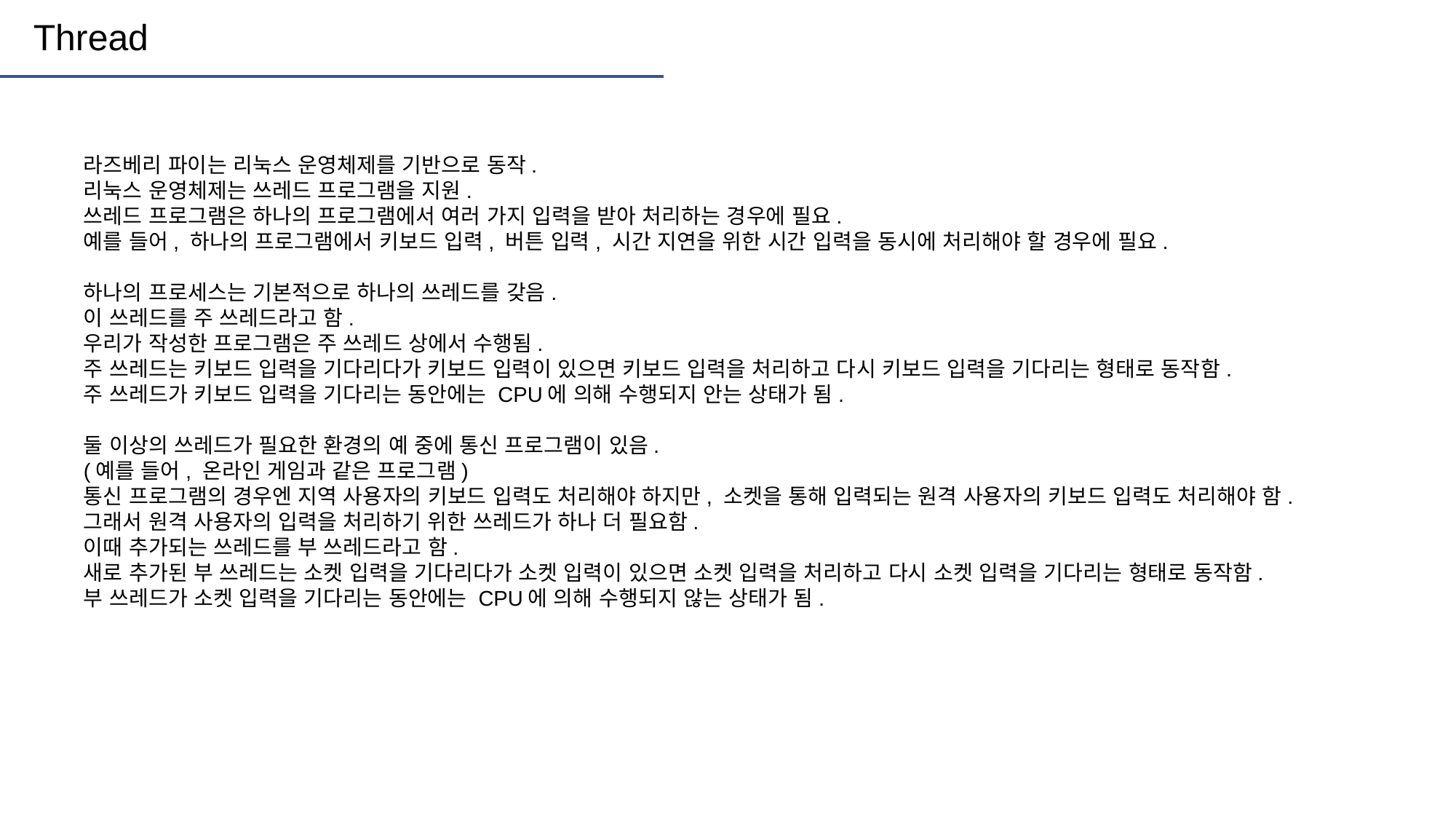

Thread
라즈베리 파이는 리눅스 운영체제를 기반으로 동작.
리눅스 운영체제는 쓰레드 프로그램을 지원.
쓰레드 프로그램은 하나의 프로그램에서 여러 가지 입력을 받아 처리하는 경우에 필요.
예를 들어, 하나의 프로그램에서 키보드 입력, 버튼 입력, 시간 지연을 위한 시간 입력을 동시에 처리해야 할 경우에 필요.

하나의 프로세스는 기본적으로 하나의 쓰레드를 갖음.
이 쓰레드를 주 쓰레드라고 함.
우리가 작성한 프로그램은 주 쓰레드 상에서 수행됨.
주 쓰레드는 키보드 입력을 기다리다가 키보드 입력이 있으면 키보드 입력을 처리하고 다시 키보드 입력을 기다리는 형태로 동작함.
주 쓰레드가 키보드 입력을 기다리는 동안에는 CPU에 의해 수행되지 안는 상태가 됨.

둘 이상의 쓰레드가 필요한 환경의 예 중에 통신 프로그램이 있음.
(예를 들어, 온라인 게임과 같은 프로그램)
통신 프로그램의 경우엔 지역 사용자의 키보드 입력도 처리해야 하지만, 소켓을 통해 입력되는 원격 사용자의 키보드 입력도 처리해야 함.
그래서 원격 사용자의 입력을 처리하기 위한 쓰레드가 하나 더 필요함.
이때 추가되는 쓰레드를 부 쓰레드라고 함.
새로 추가된 부 쓰레드는 소켓 입력을 기다리다가 소켓 입력이 있으면 소켓 입력을 처리하고 다시 소켓 입력을 기다리는 형태로 동작함.
부 쓰레드가 소켓 입력을 기다리는 동안에는 CPU에 의해 수행되지 않는 상태가 됨.